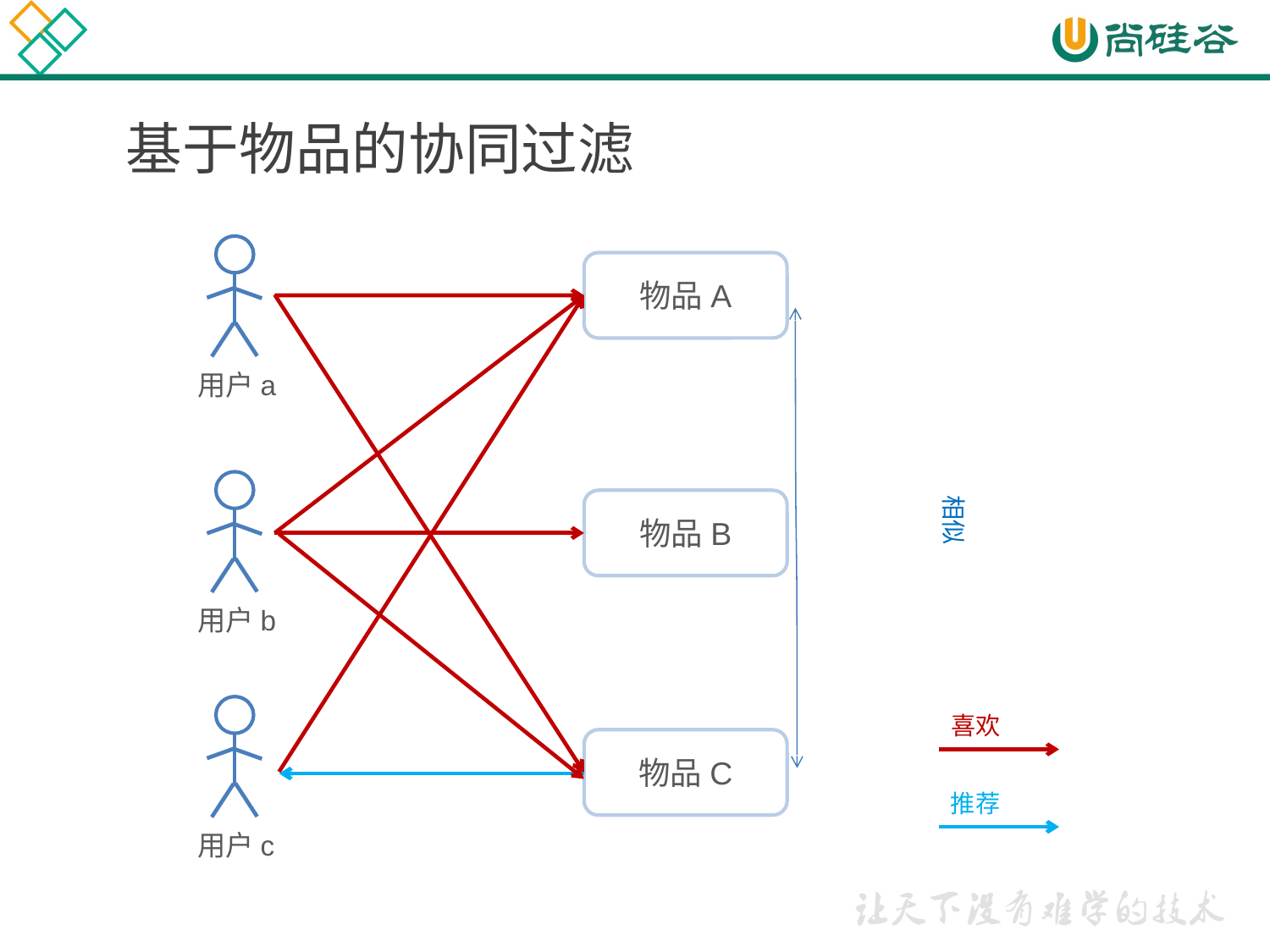

# 基于物品的协同过滤

用户a
物品A

用户b
相似
物品B

用户c
喜欢
物品C
推荐